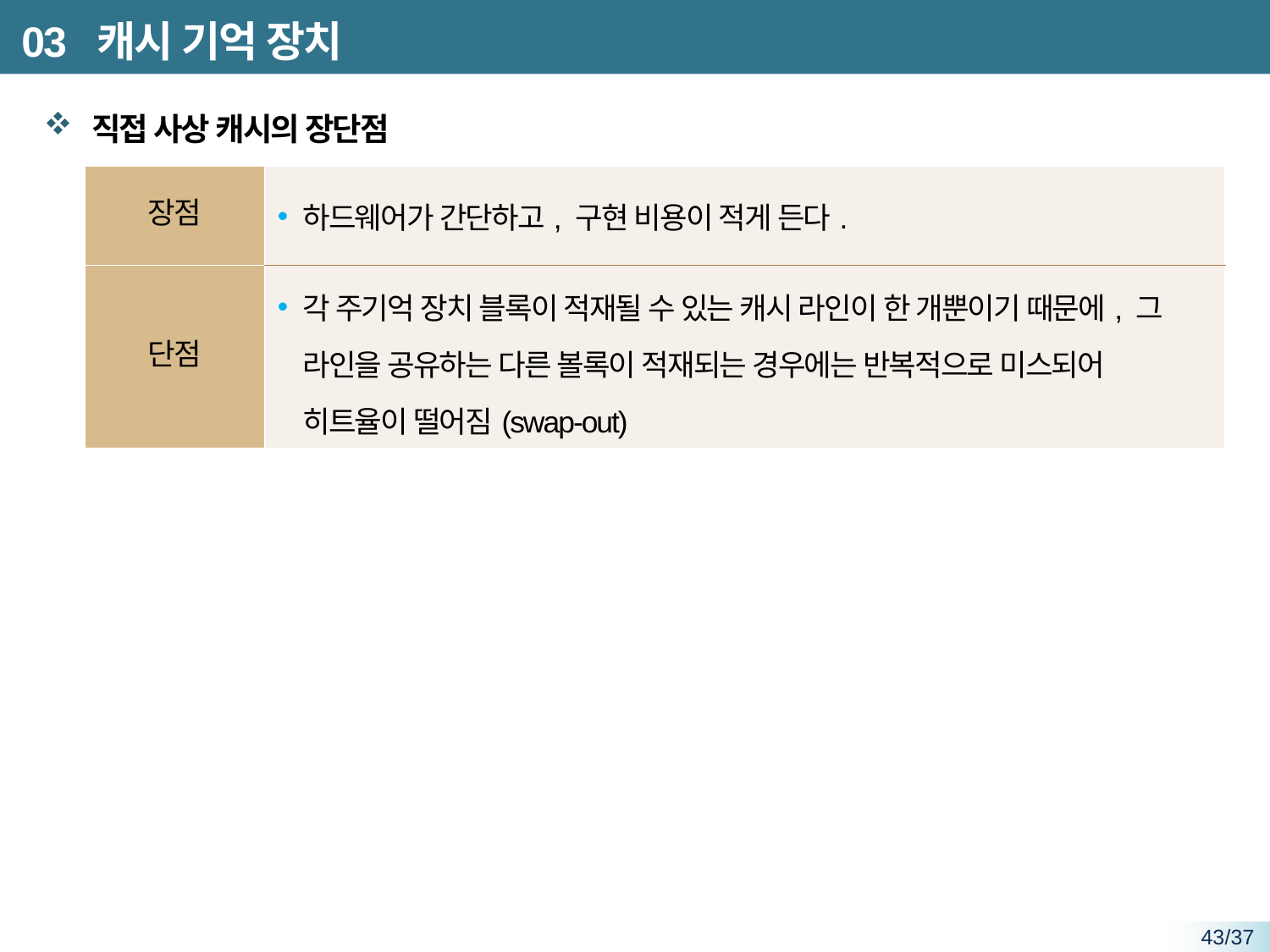

# 03  캐시 기억 장치
직접 사상 캐시의 장단점
| 장점 | 하드웨어가 간단하고, 구현 비용이 적게 든다. |
| --- | --- |
| 단점 | 각 주기억 장치 블록이 적재될 수 있는 캐시 라인이 한 개뿐이기 때문에, 그 라인을 공유하는 다른 볼록이 적재되는 경우에는 반복적으로 미스되어 히트율이 떨어짐(swap-out) |